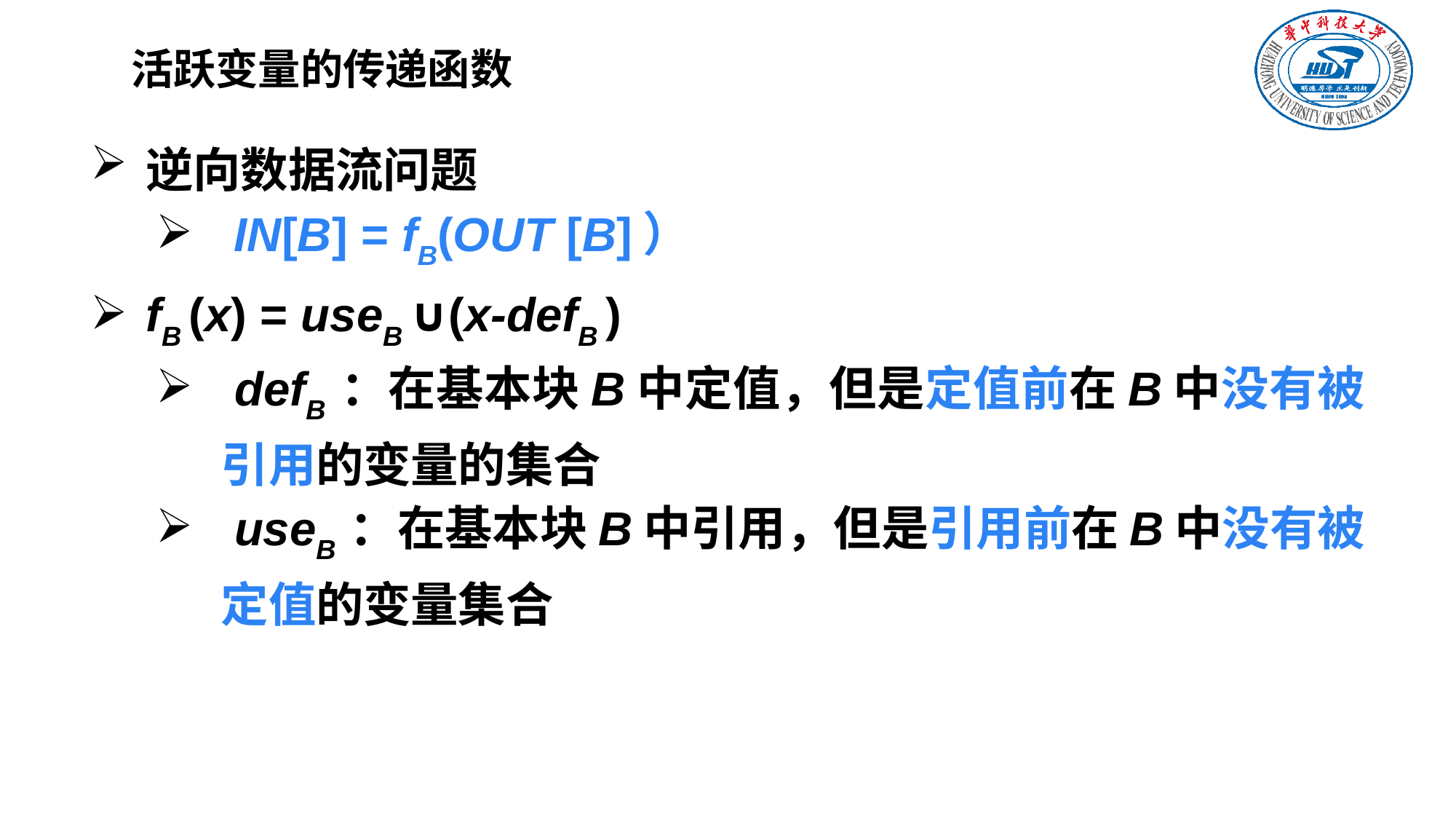

# 活跃变量的传递函数
逆向数据流问题
 IN[B] = fB(OUT [B]）
fB (x) = useB ∪(x-defB )
 defB ：在基本块B中定值，但是定值前在B中没有被引用的变量的集合
 useB ：在基本块B中引用，但是引用前在B中没有被定值的变量集合